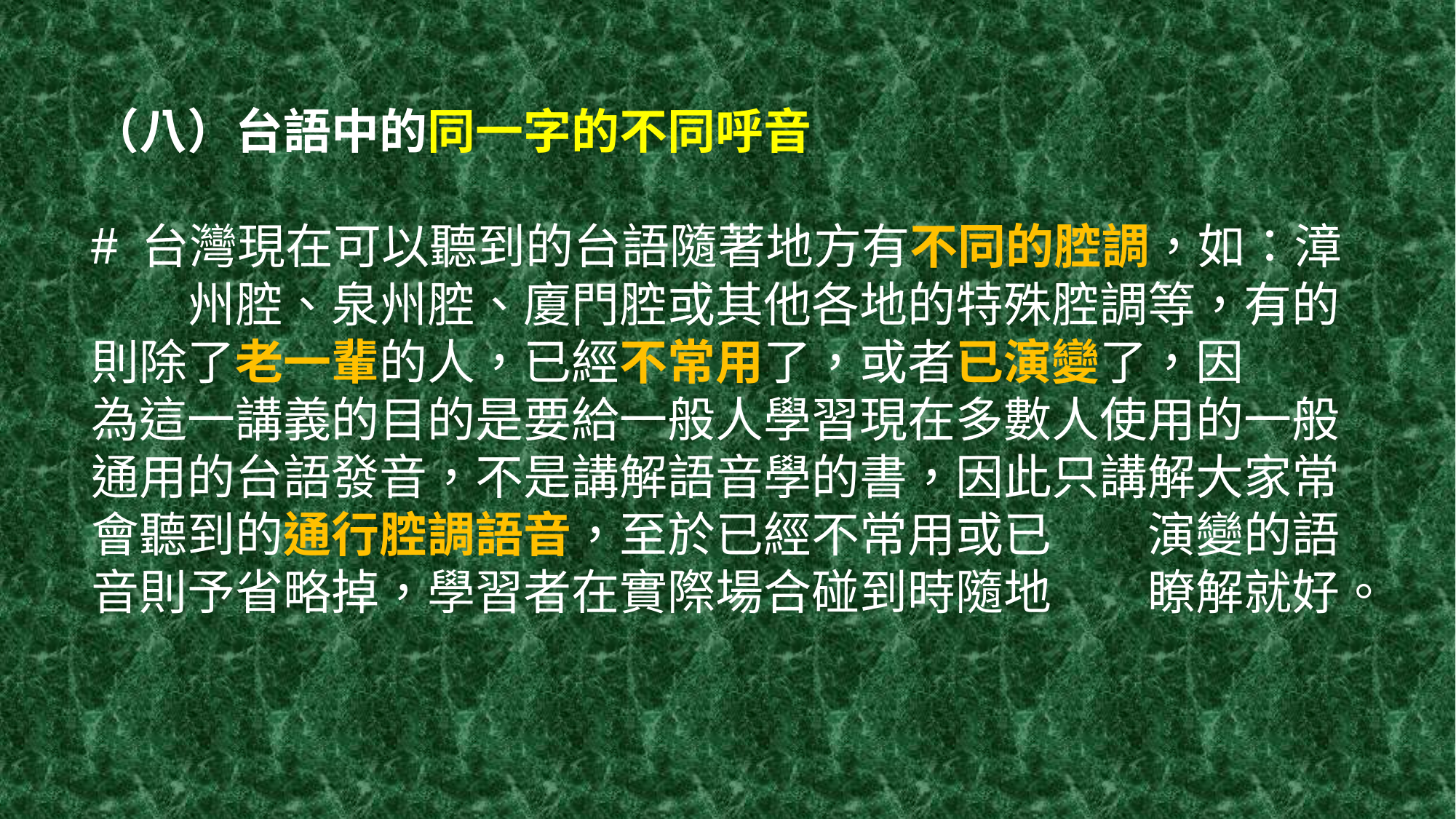

# （八）台語中的同一字的不同呼音   # 台灣現在可以聽到的台語隨著地方有不同的腔調，如：漳	州腔、泉州腔、廈門腔或其他各地的特殊腔調等，有的	則除了老一輩的人，已經不常用了，或者已演變了，因	為這一講義的目的是要給一般人學習現在多數人使用的	一般通用的台語發音，不是講解語音學的書，因此只講	解大家常會聽到的通行腔調語音，至於已經不常用或已	演變的語音則予省略掉，學習者在實際場合碰到時隨地	瞭解就好。